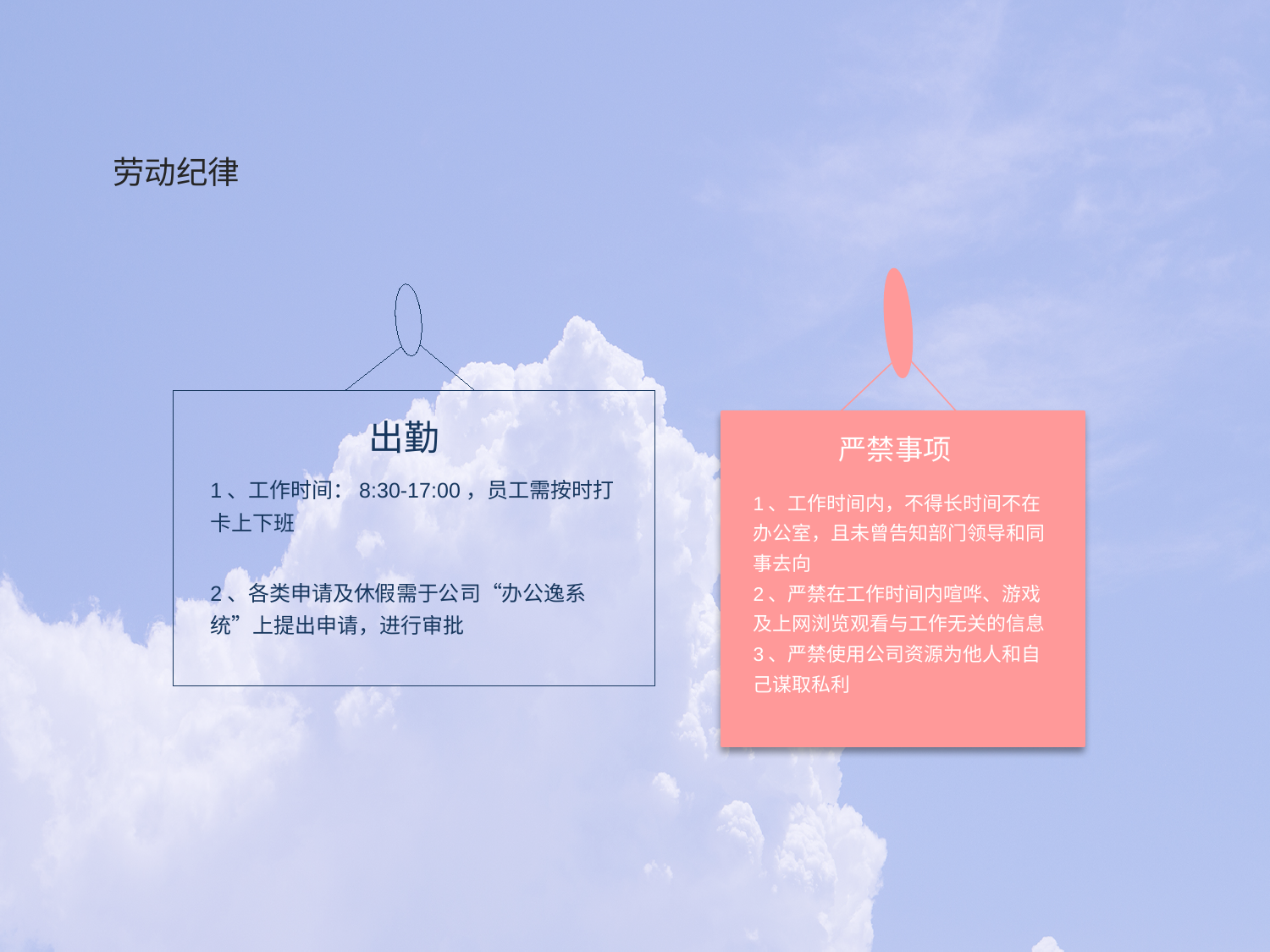

劳动纪律

出勤
严禁事项
1、工作时间：8:30-17:00，员工需按时打卡上下班

1、工作时间内，不得长时间不在办公室，且未曾告知部门领导和同事去向
2、严禁在工作时间内喧哗、游戏及上网浏览观看与工作无关的信息
3、严禁使用公司资源为他人和自己谋取私利
2、各类申请及休假需于公司“办公逸系统”上提出申请，进行审批